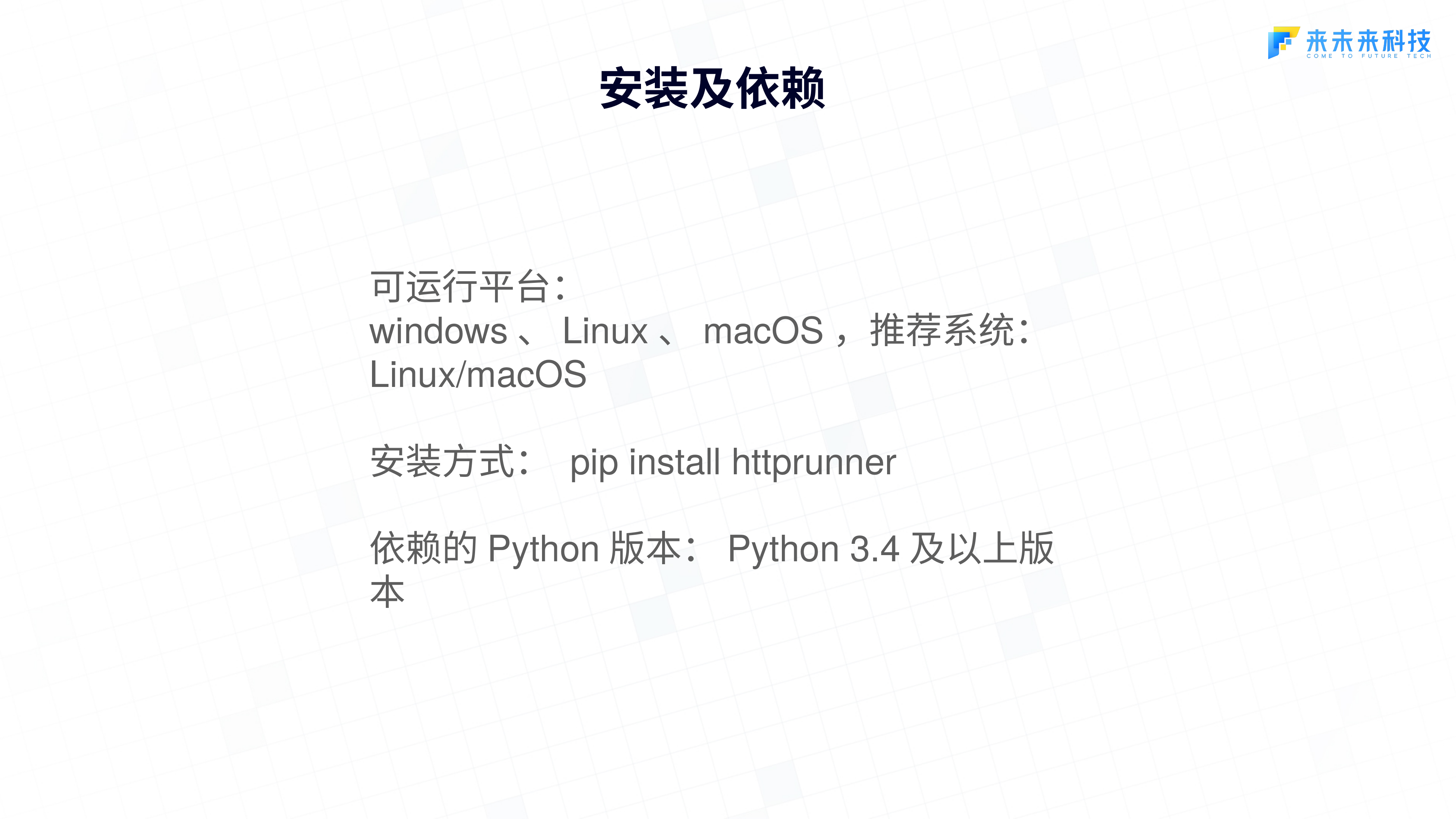

安装及依赖
可运行平台：windows、Linux、macOS，推荐系统：Linux/macOS

安装方式： pip install httprunner

依赖的Python版本：Python 3.4及以上版本